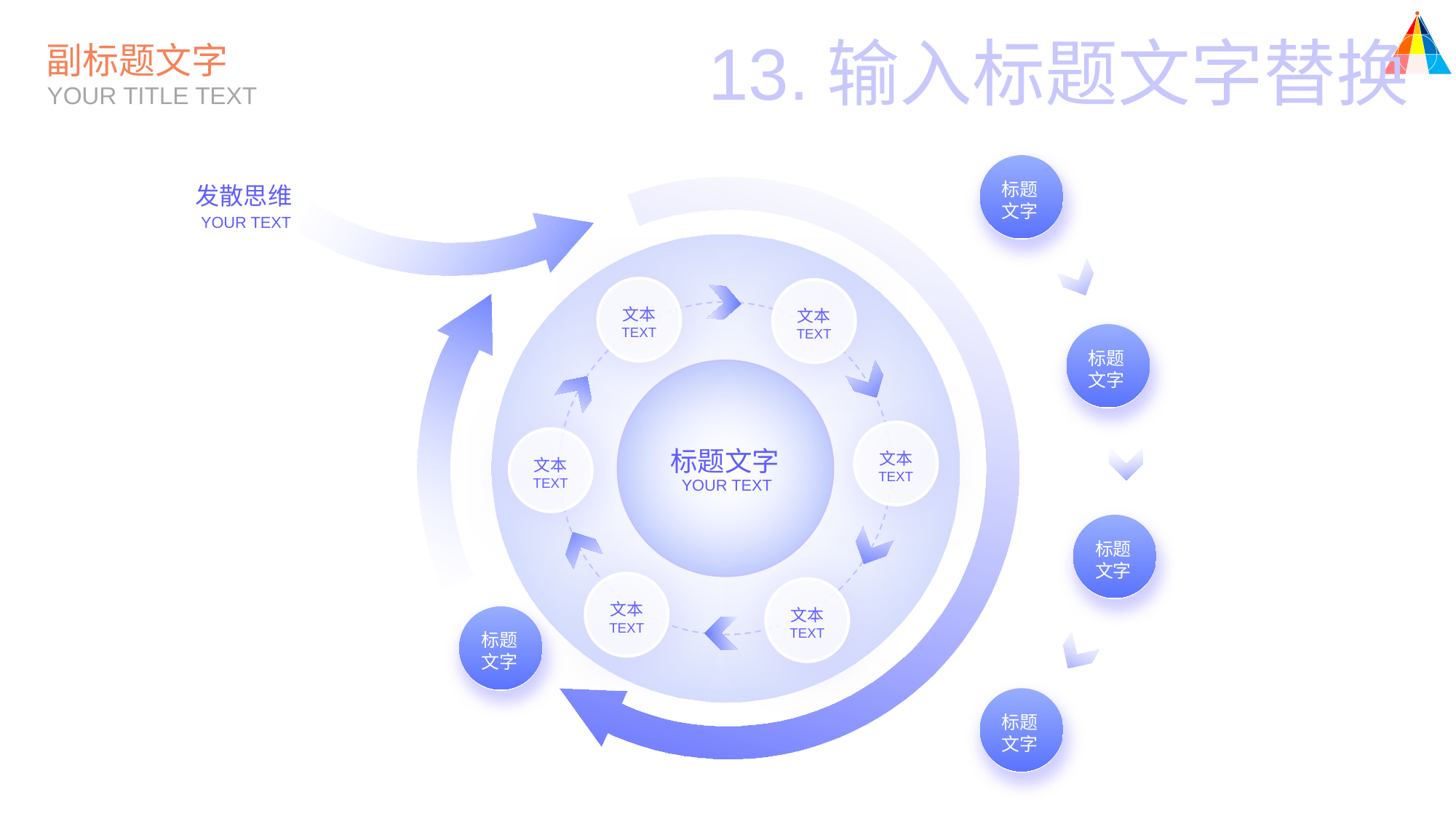

13.输入标题文字替换
副标题文字
YOUR TITLE TEXT

标题
文字
发散思维
YOUR TEXT

文本
TEXT

文本
TEXT

标题
文字

文本
TEXT

文本
TEXT
标题文字

YOUR TEXT

标题
文字

文本
TEXT

文本
TEXT

标题
文字

标题
文字